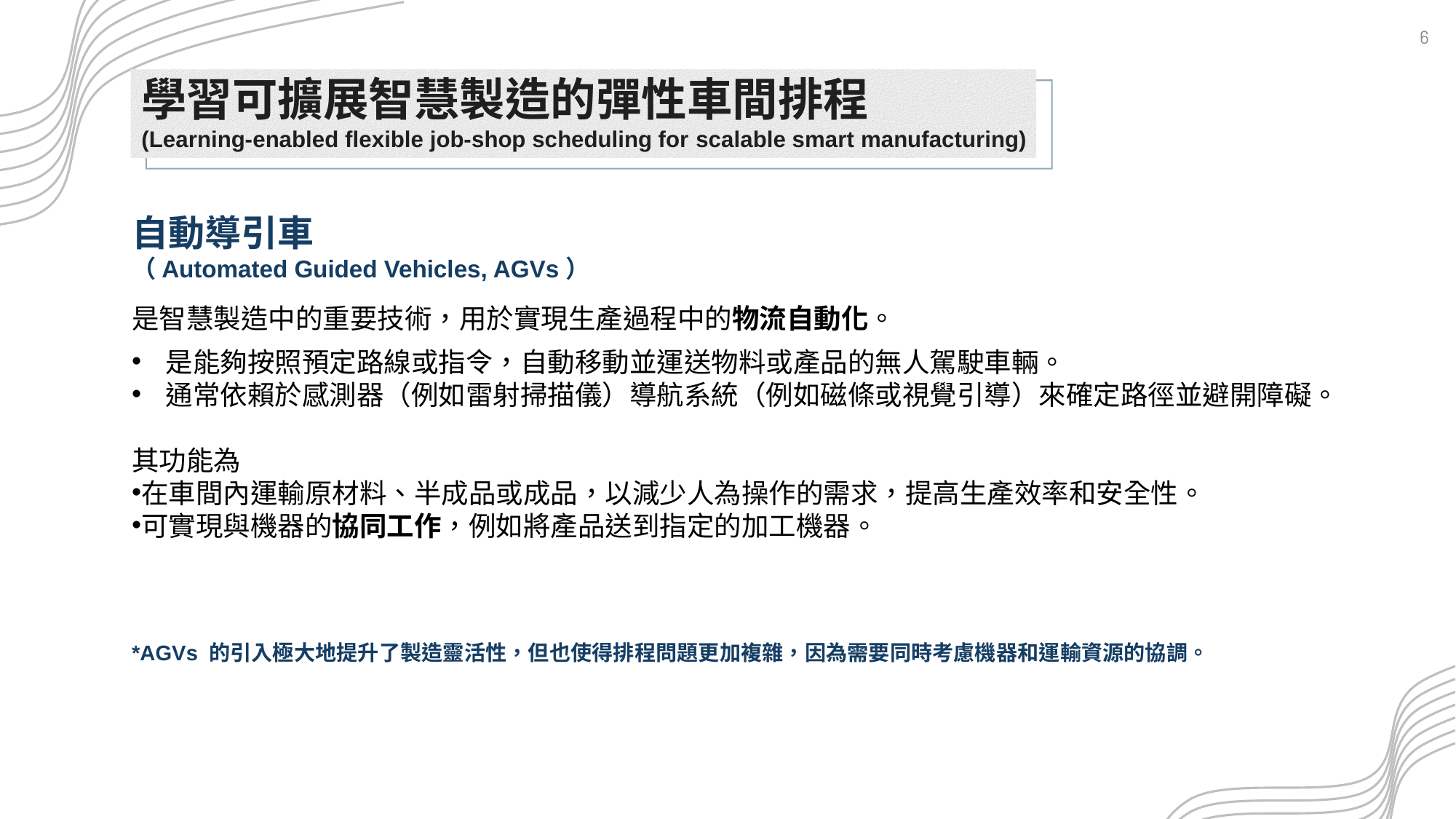

6
學習可擴展智慧製造的彈性車間排程
(Learning-enabled flexible job-shop scheduling for scalable smart manufacturing)

自動導引車
（Automated Guided Vehicles, AGVs）

是智慧製造中的重要技術，用於實現生產過程中的物流自動化。

是能夠按照預定路線或指令，自動移動並運送物料或產品的無人駕駛車輛。
通常依賴於感測器（例如雷射掃描儀）導航系統（例如磁條或視覺引導）來確定路徑並避開障礙。

其功能為
在車間內運輸原材料、半成品或成品，以減少人為操作的需求，提高生產效率和安全性。
可實現與機器的協同工作，例如將產品送到指定的加工機器。

*AGVs 的引入極大地提升了製造靈活性，但也使得排程問題更加複雜，因為需要同時考慮機器和運輸資源的協調。